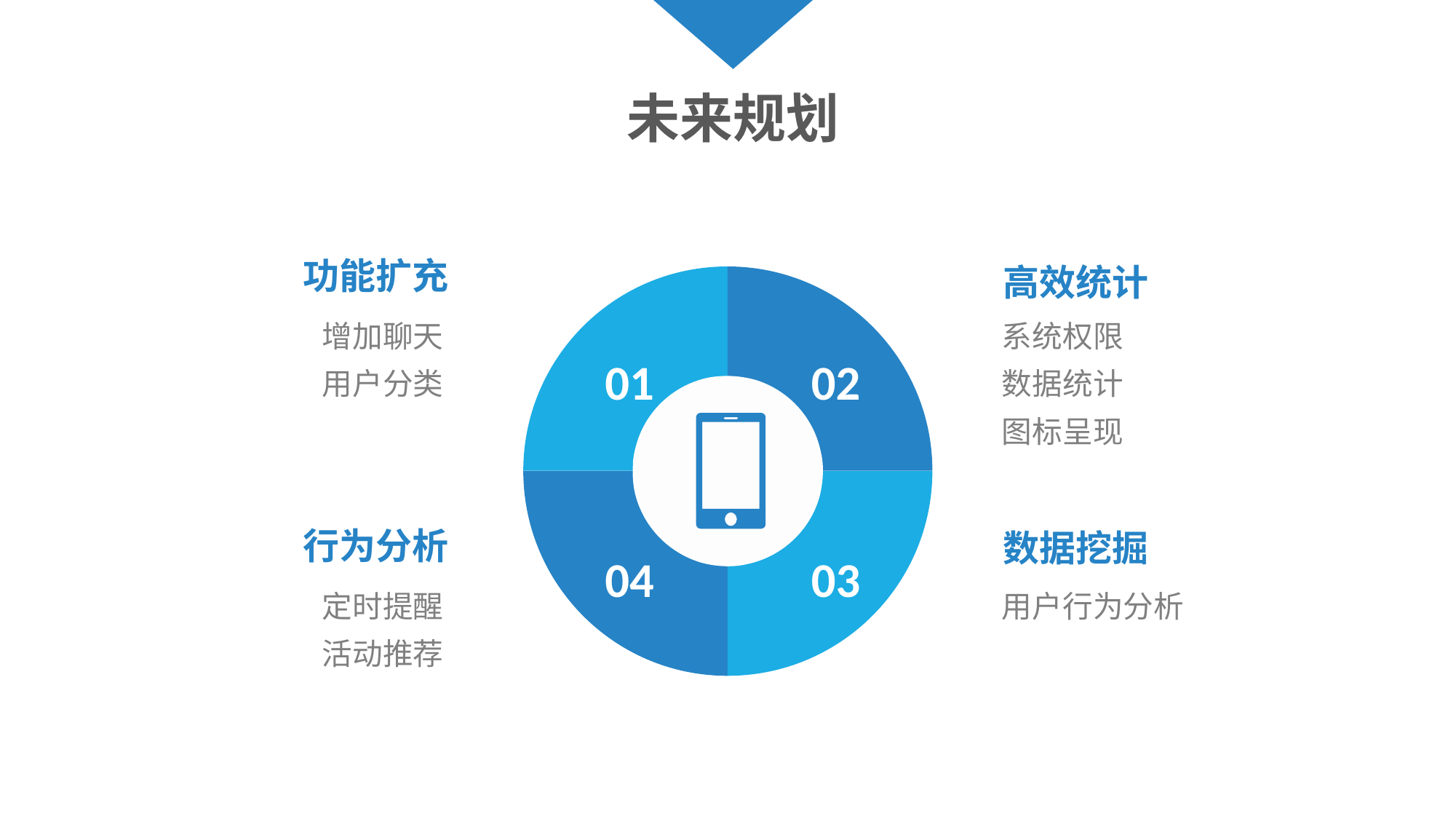

未来规划
功能扩充
高效统计

增加聊天
用户分类
系统权限
数据统计
图标呈现
01
02

行为分析
数据挖掘
04
03
用户行为分析
定时提醒
活动推荐